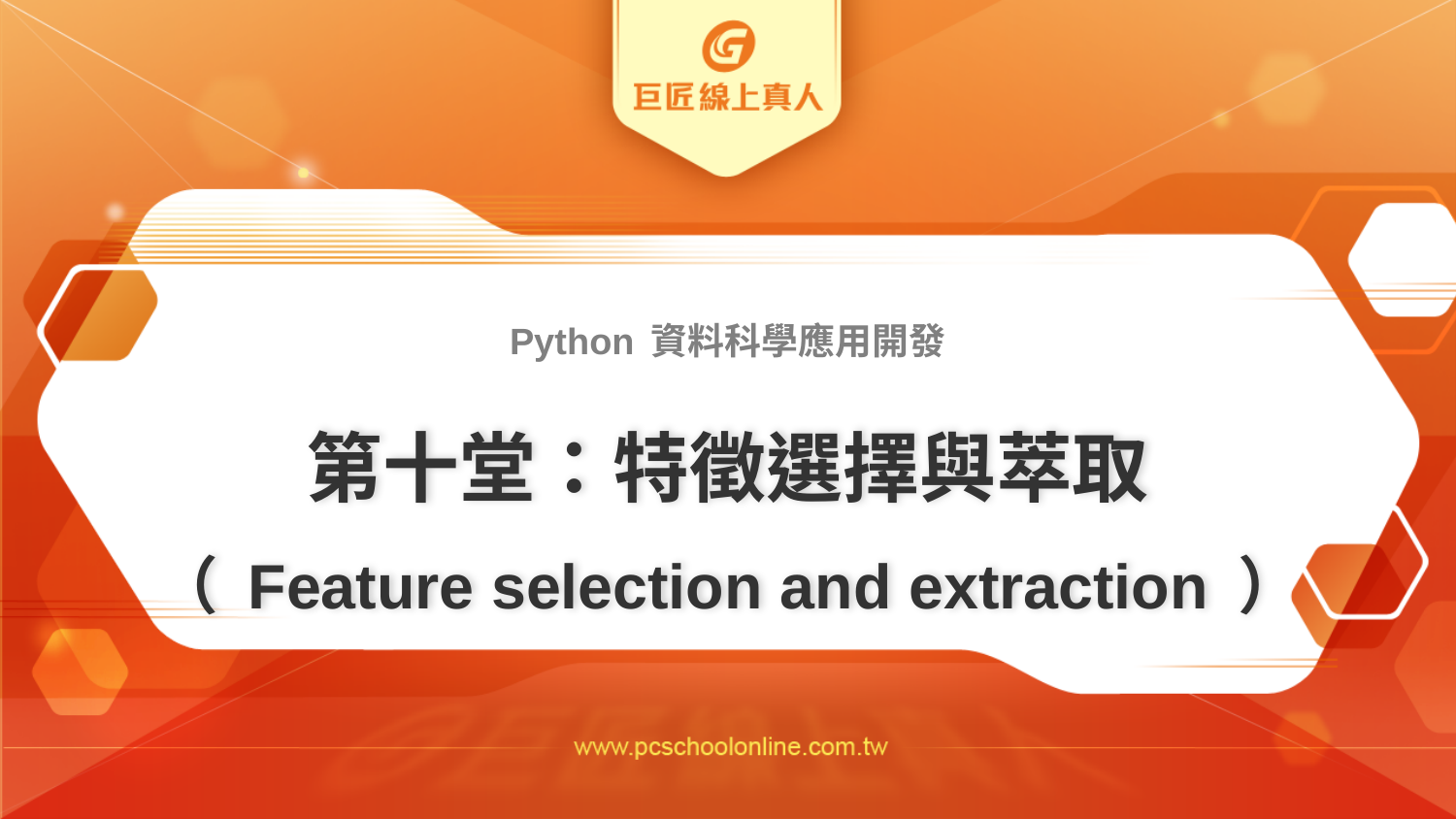

Python 資料科學應用開發
# 第十堂：特徵選擇與萃取 （ Feature selection and extraction ）